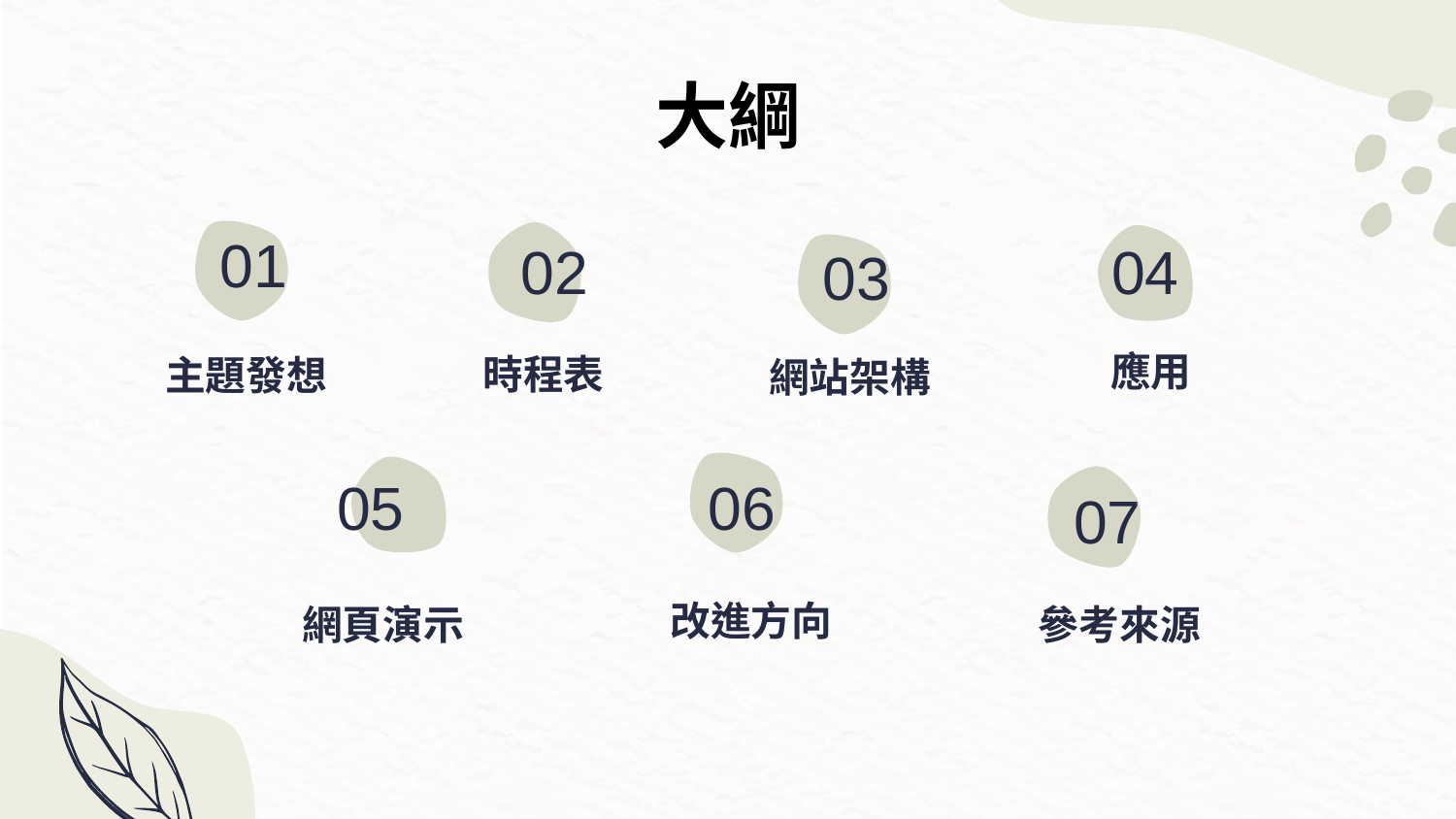

大綱

主題發想

01

04
02
03
應用
時程表
網站架構

05
06
07
改進方向
網頁演示
參考來源